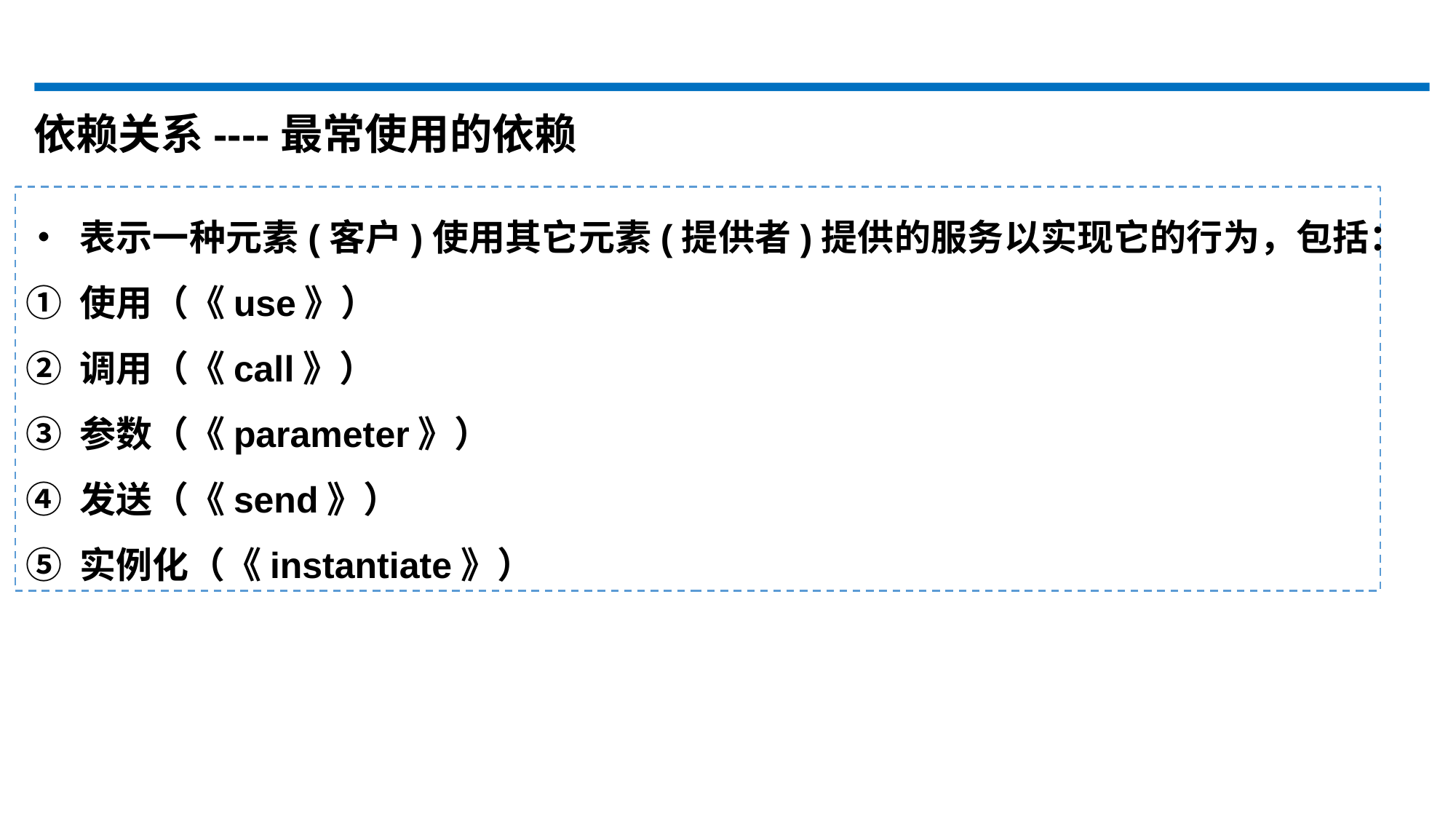

依赖关系----最常使用的依赖
• 表示一种元素(客户)使用其它元素(提供者)提供的服务以实现它的行为，包括：
① 使用（《use》）
② 调用（《call》）
③ 参数（《parameter》）
④ 发送（《send》）
⑤ 实例化（《instantiate》）